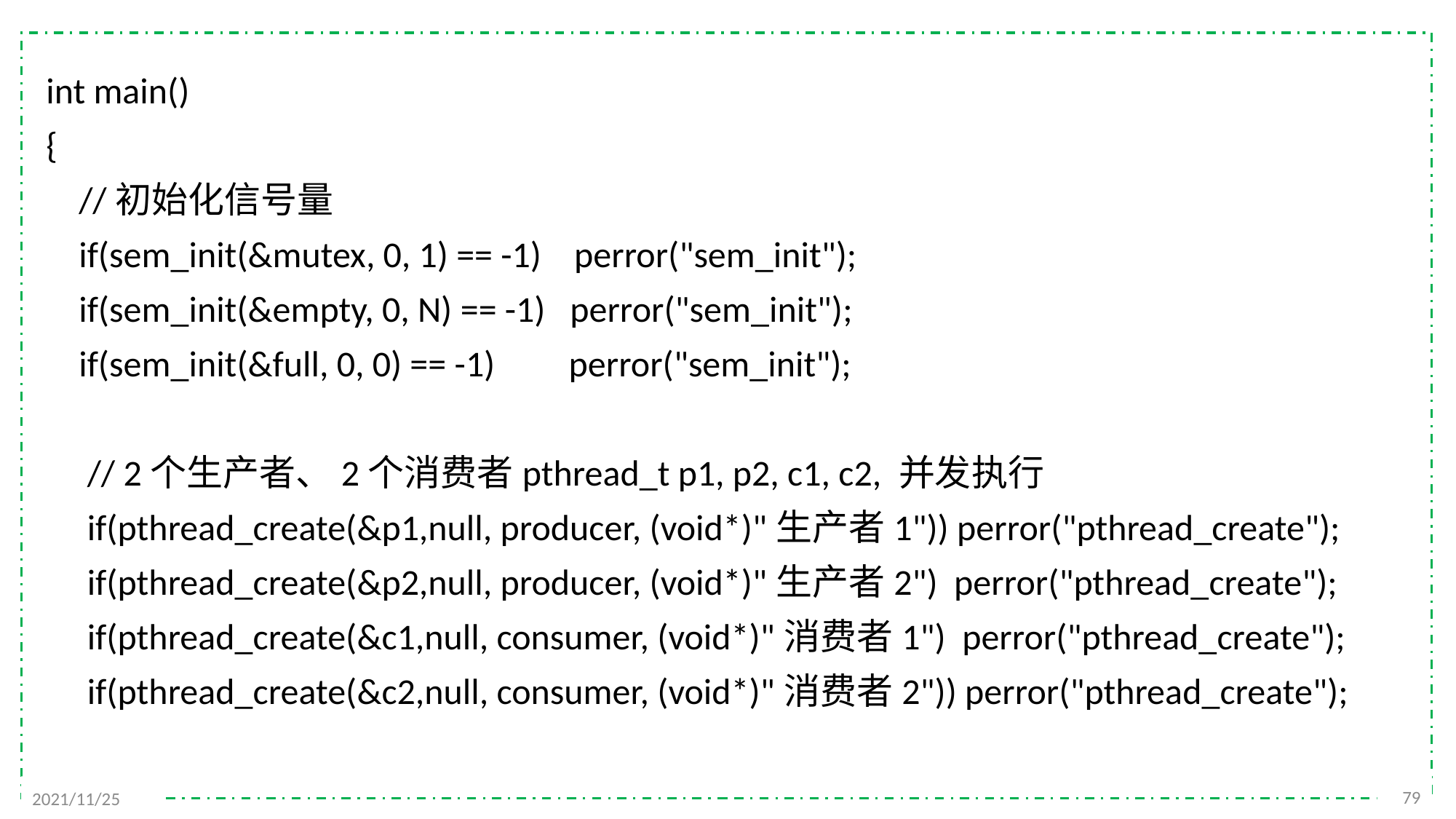

int main()
{
    //初始化信号量
    if(sem_init(&mutex, 0, 1) == -1)    perror("sem_init");
    if(sem_init(&empty, 0, N) == -1)   perror("sem_init");
    if(sem_init(&full, 0, 0) == -1)         perror("sem_init");

     // 2个生产者、2个消费者pthread_t p1, p2, c1, c2, 并发执行
     if(pthread_create(&p1,null, producer, (void*)"生产者1")) perror("pthread_create");
     if(pthread_create(&p2,null, producer, (void*)"生产者2")  perror("pthread_create");
     if(pthread_create(&c1,null, consumer, (void*)"消费者1")  perror("pthread_create");
     if(pthread_create(&c2,null, consumer, (void*)"消费者2")) perror("pthread_create");
79
2021/11/25